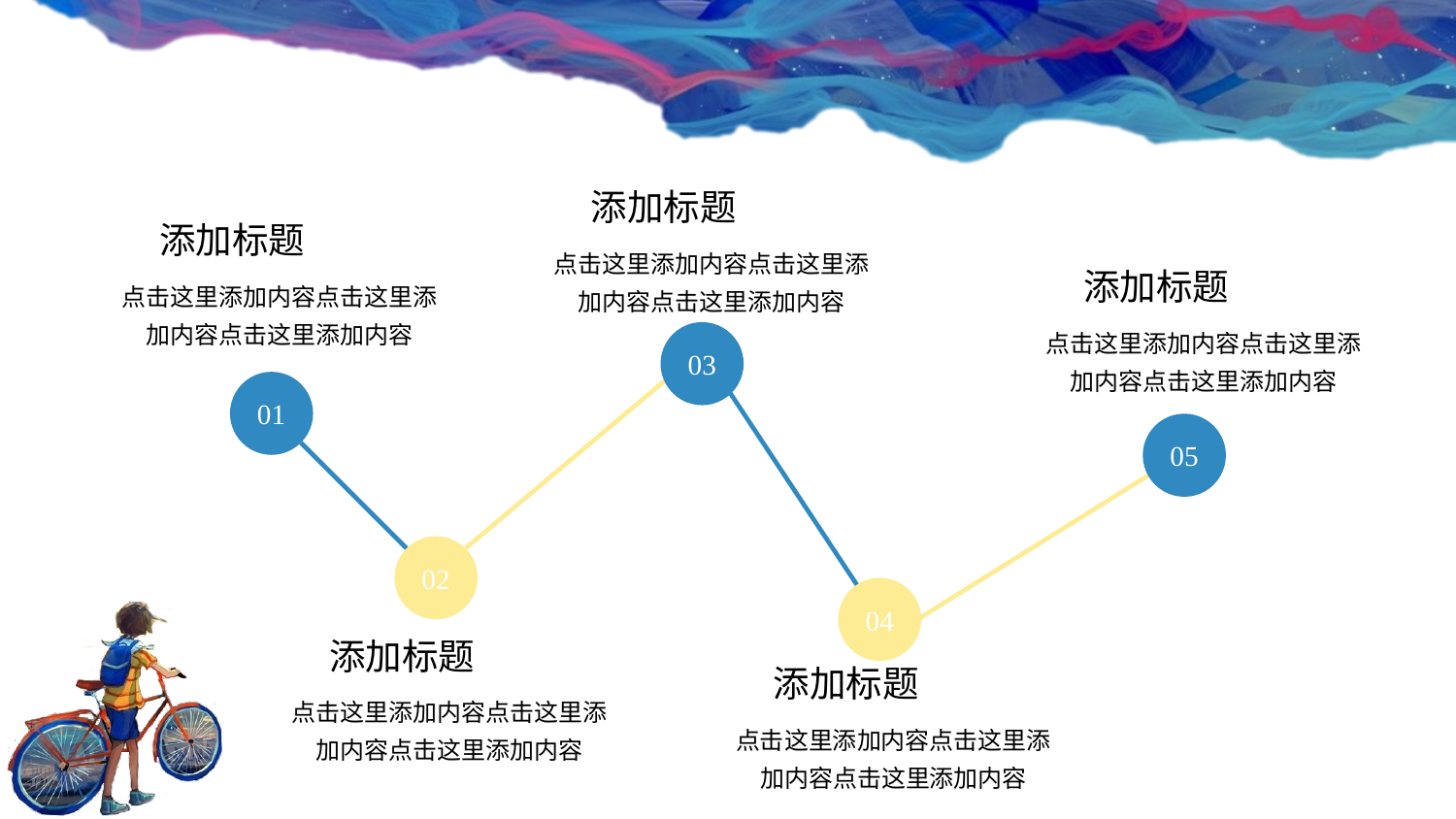

添加标题
点击这里添加内容点击这里添加内容点击这里添加内容
添加标题
点击这里添加内容点击这里添加内容点击这里添加内容
添加标题
点击这里添加内容点击这里添加内容点击这里添加内容
03
01
05
02
04
添加标题
点击这里添加内容点击这里添加内容点击这里添加内容
添加标题
点击这里添加内容点击这里添加内容点击这里添加内容